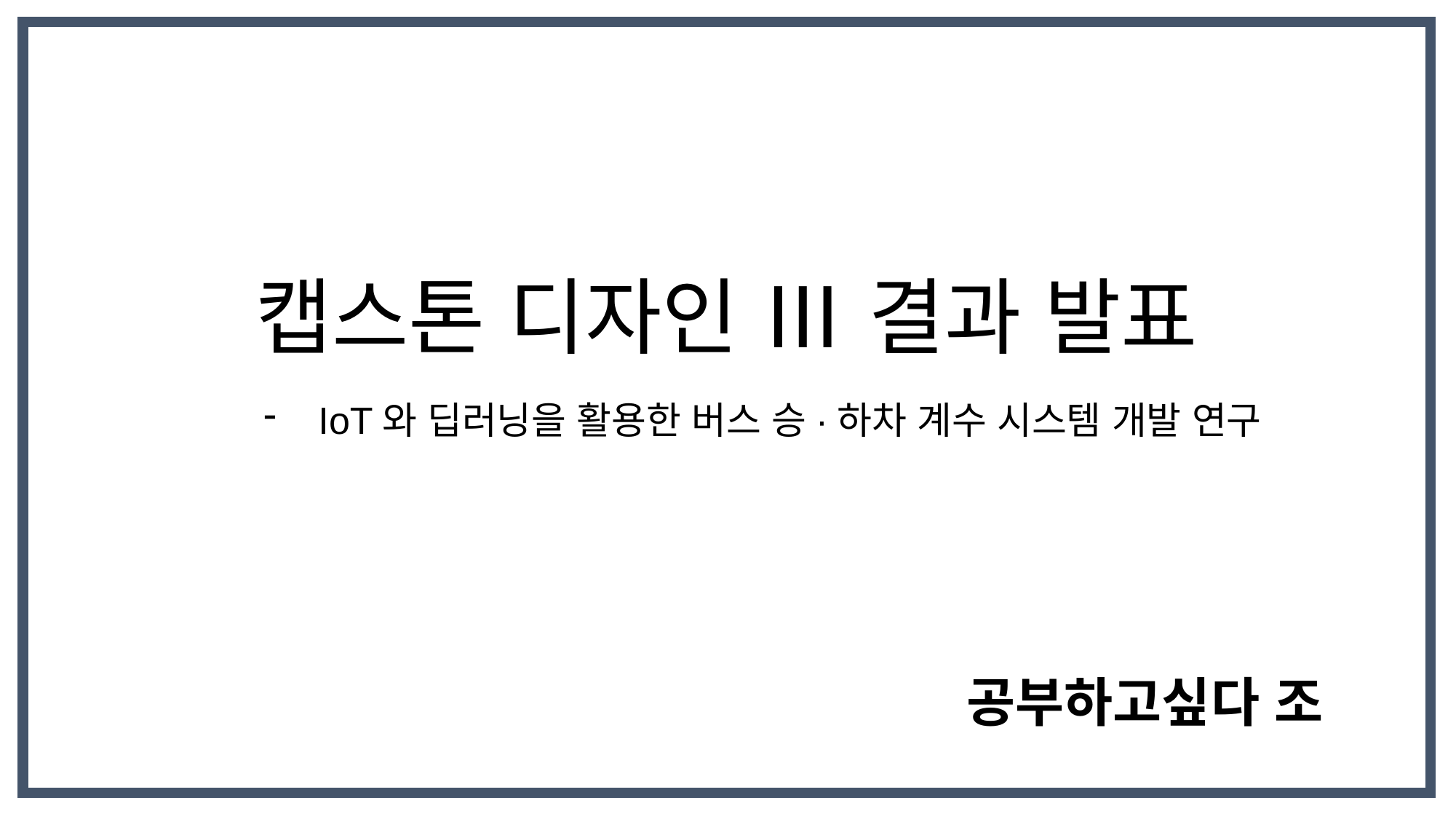

캡스톤 디자인 Ⅲ 결과 발표
IoT와 딥러닝을 활용한 버스 승·하차 계수 시스템 개발 연구
공부하고싶다 조